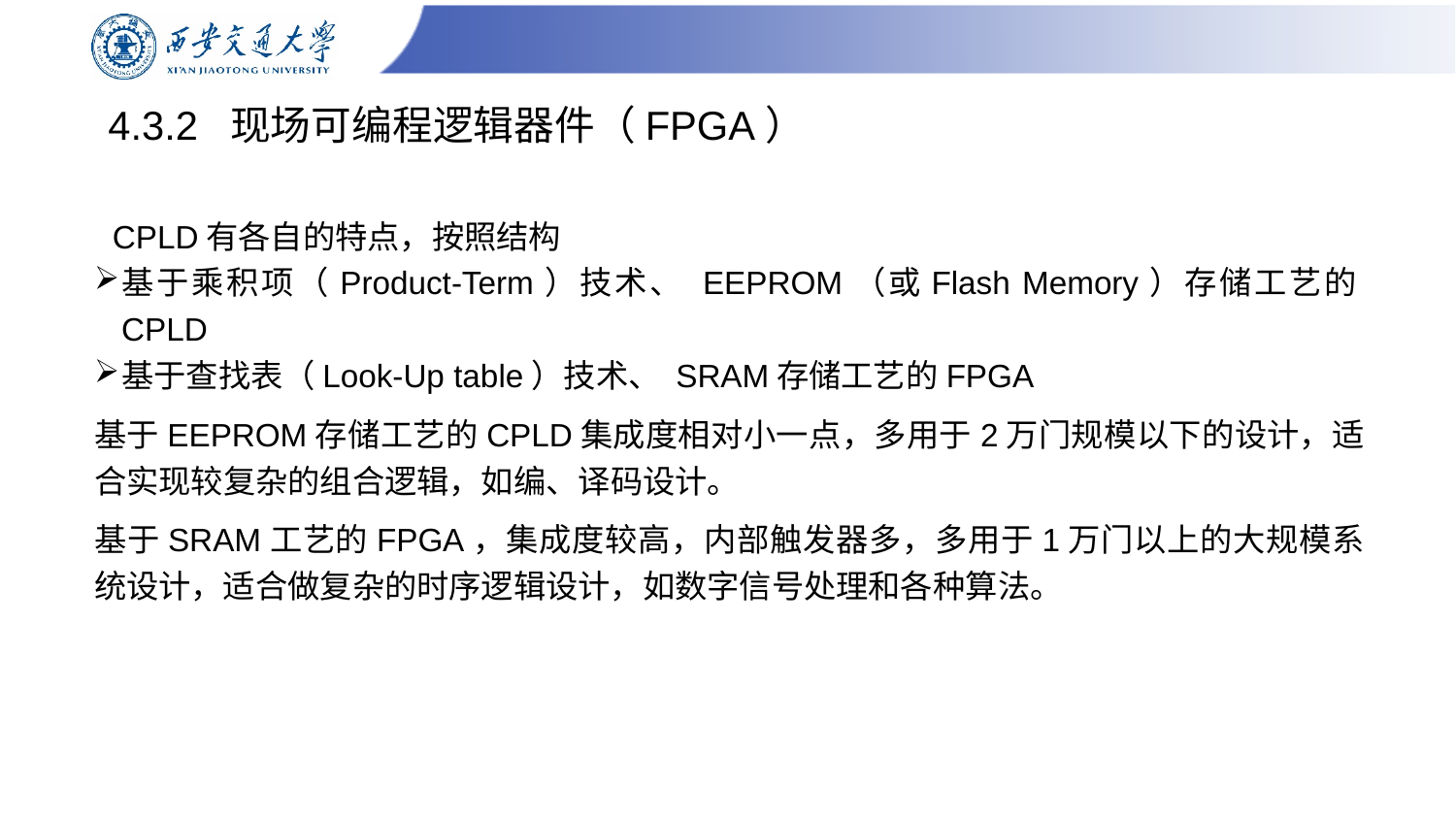

4.3.2  现场可编程逻辑器件（FPGA）
CPLD有各自的特点，按照结构
基于乘积项（Product-Term）技术、 EEPROM（或Flash Memory）存储工艺的CPLD
基于查找表（Look-Up table）技术、 SRAM存储工艺的FPGA
基于EEPROM存储工艺的CPLD集成度相对小一点，多用于2万门规模以下的设计，适合实现较复杂的组合逻辑，如编、译码设计。
基于SRAM工艺的FPGA，集成度较高，内部触发器多，多用于1万门以上的大规模系统设计，适合做复杂的时序逻辑设计，如数字信号处理和各种算法。